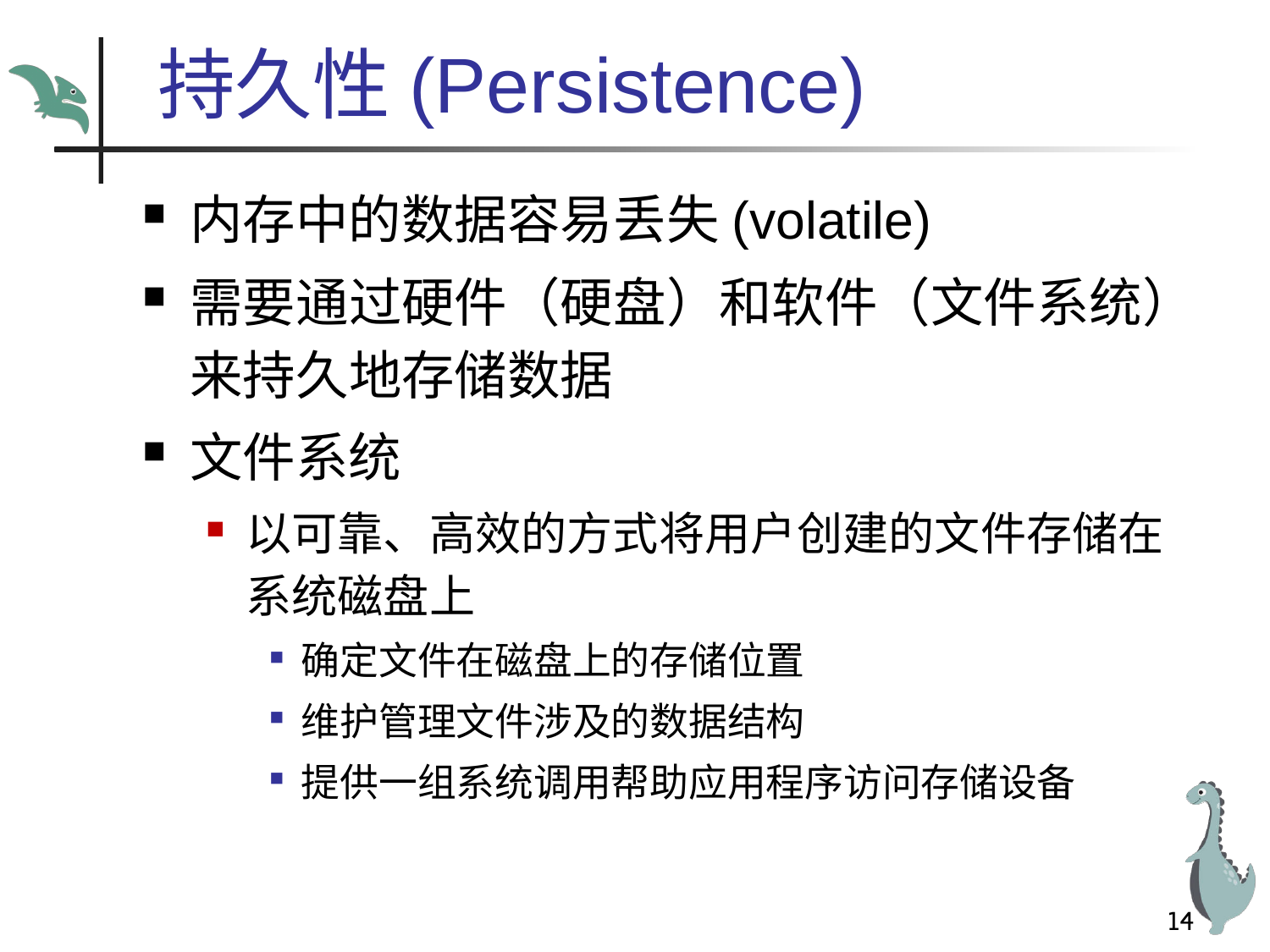

# 持久性(Persistence)
内存中的数据容易丢失(volatile)
需要通过硬件（硬盘）和软件（文件系统）来持久地存储数据
文件系统
以可靠、高效的方式将用户创建的文件存储在系统磁盘上
确定文件在磁盘上的存储位置
维护管理文件涉及的数据结构
提供一组系统调用帮助应用程序访问存储设备

14